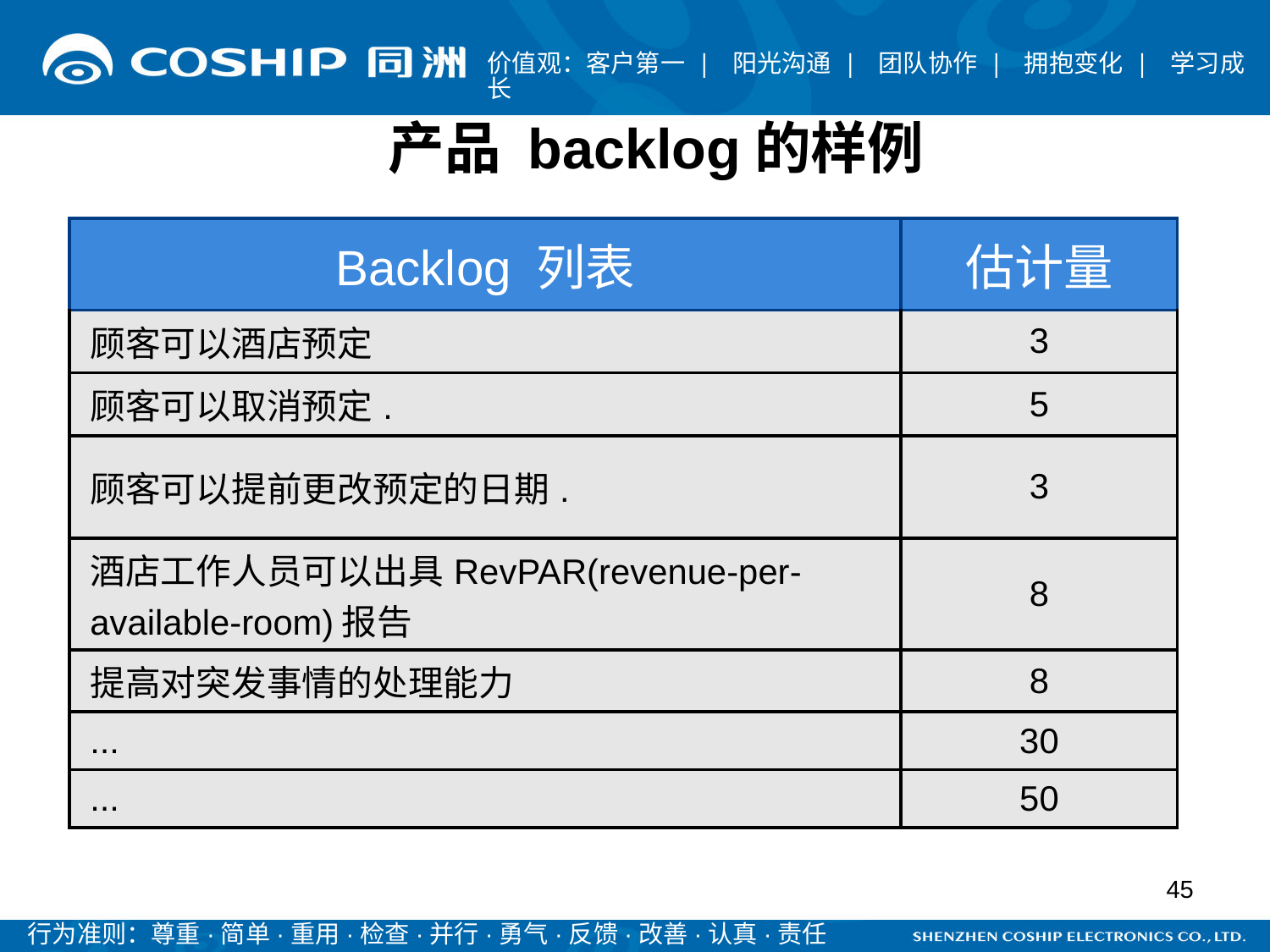

产品 backlog的样例
| Backlog 列表 | 估计量 |
| --- | --- |
| 顾客可以酒店预定 | 3 |
| 顾客可以取消预定. | 5 |
| 顾客可以提前更改预定的日期. | 3 |
| 酒店工作人员可以出具RevPAR(revenue-per-available-room)报告 | 8 |
| 提高对突发事情的处理能力 | 8 |
| ... | 30 |
| ... | 50 |
45